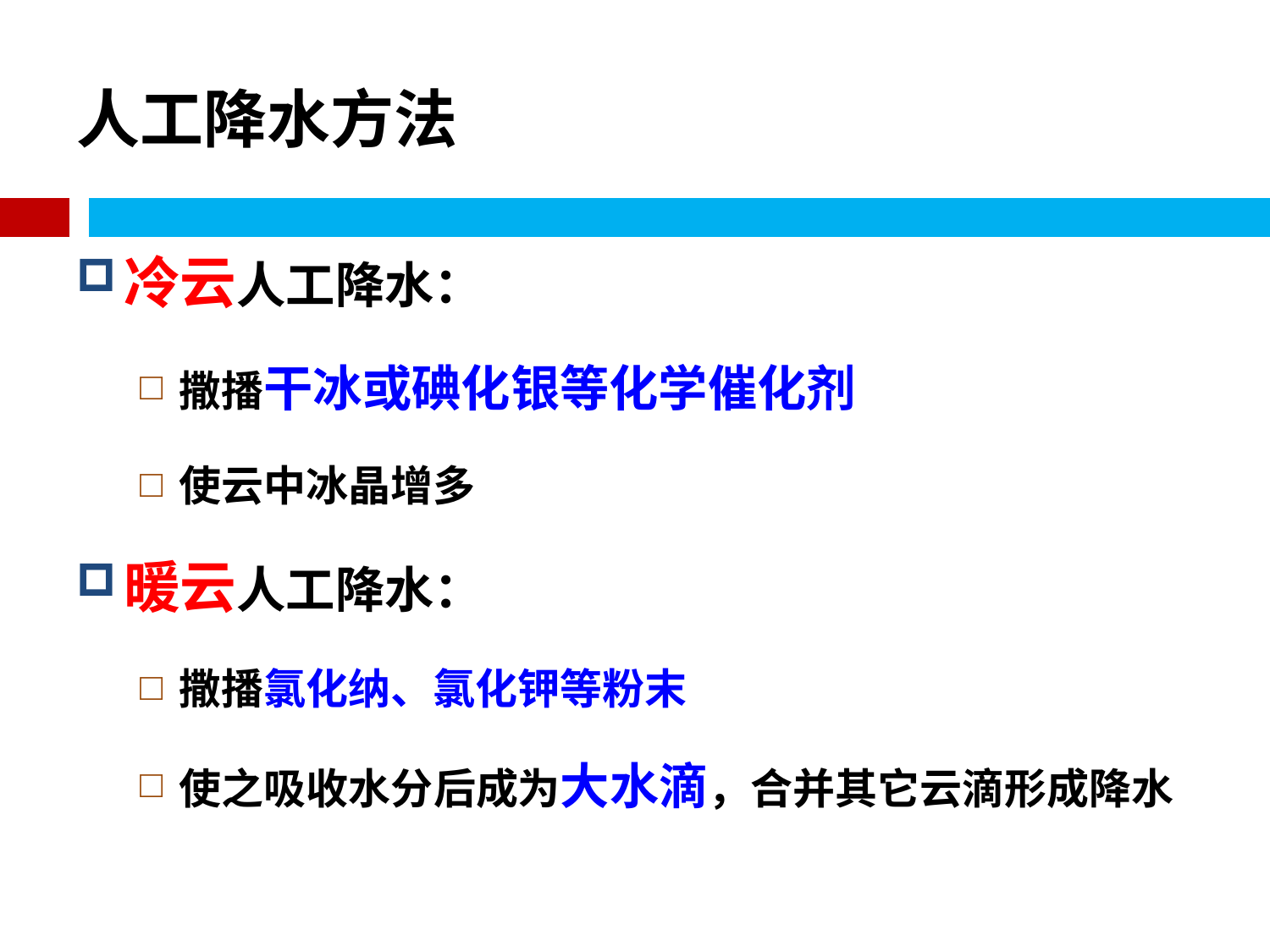

# 人工降水方法
冷云人工降水：
撒播干冰或碘化银等化学催化剂
使云中冰晶增多
暖云人工降水：
撒播氯化纳、氯化钾等粉末
使之吸收水分后成为大水滴，合并其它云滴形成降水